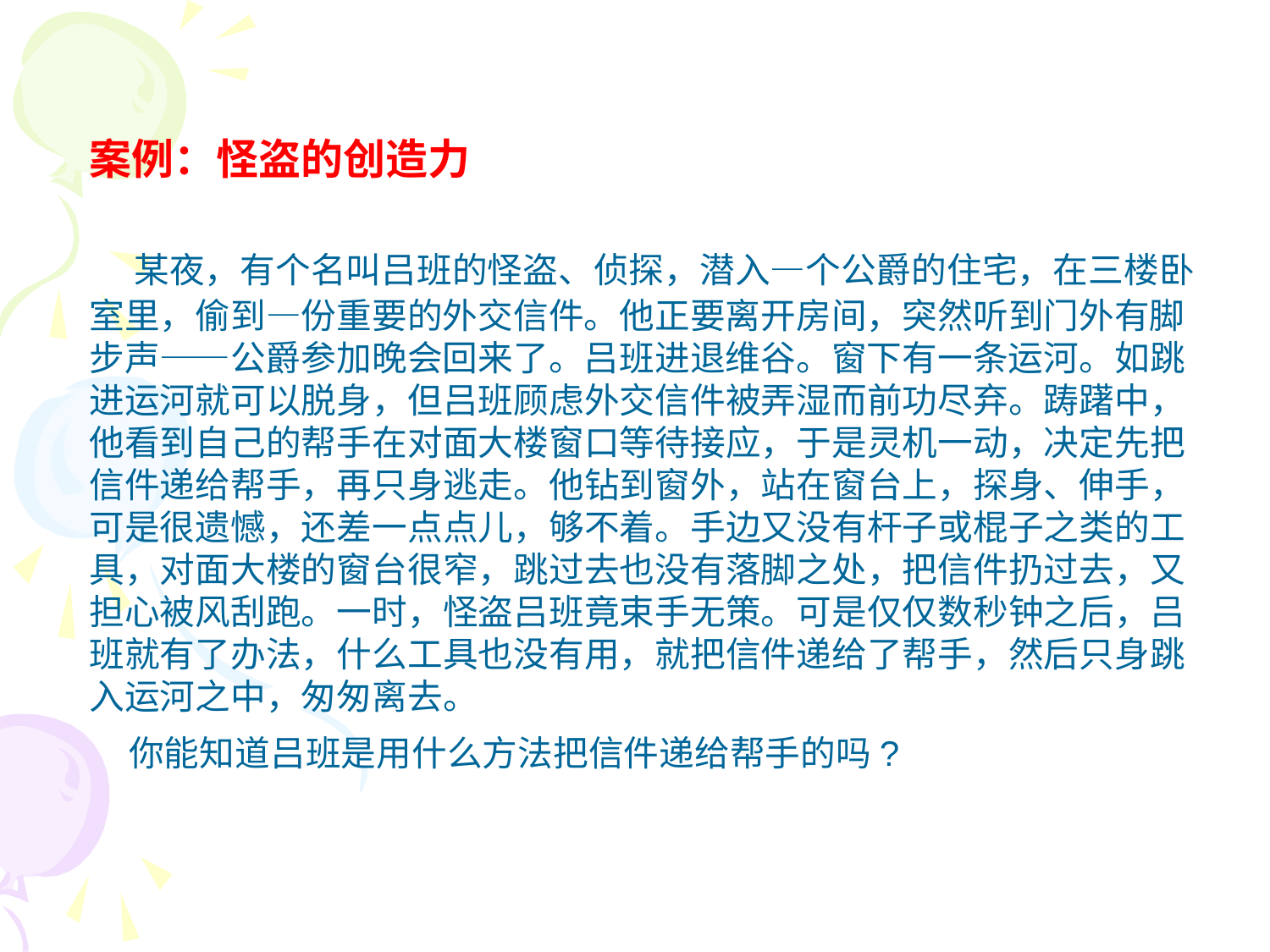

案例：怪盗的创造力

   某夜，有个名叫吕班的怪盗、侦探，潜入—个公爵的住宅，在三楼卧室里，偷到—份重要的外交信件。他正要离开房间，突然听到门外有脚步声——公爵参加晚会回来了。吕班进退维谷。窗下有一条运河。如跳进运河就可以脱身，但吕班顾虑外交信件被弄湿而前功尽弃。踌躇中，他看到自己的帮手在对面大楼窗口等待接应，于是灵机一动，决定先把信件递给帮手，再只身逃走。他钻到窗外，站在窗台上，探身、伸手，可是很遗憾，还差一点点儿，够不着。手边又没有杆子或棍子之类的工具，对面大楼的窗台很窄，跳过去也没有落脚之处，把信件扔过去，又担心被风刮跑。一时，怪盗吕班竟束手无策。可是仅仅数秒钟之后，吕班就有了办法，什么工具也没有用，就把信件递给了帮手，然后只身跳入运河之中，匆匆离去。
    你能知道吕班是用什么方法把信件递给帮手的吗?